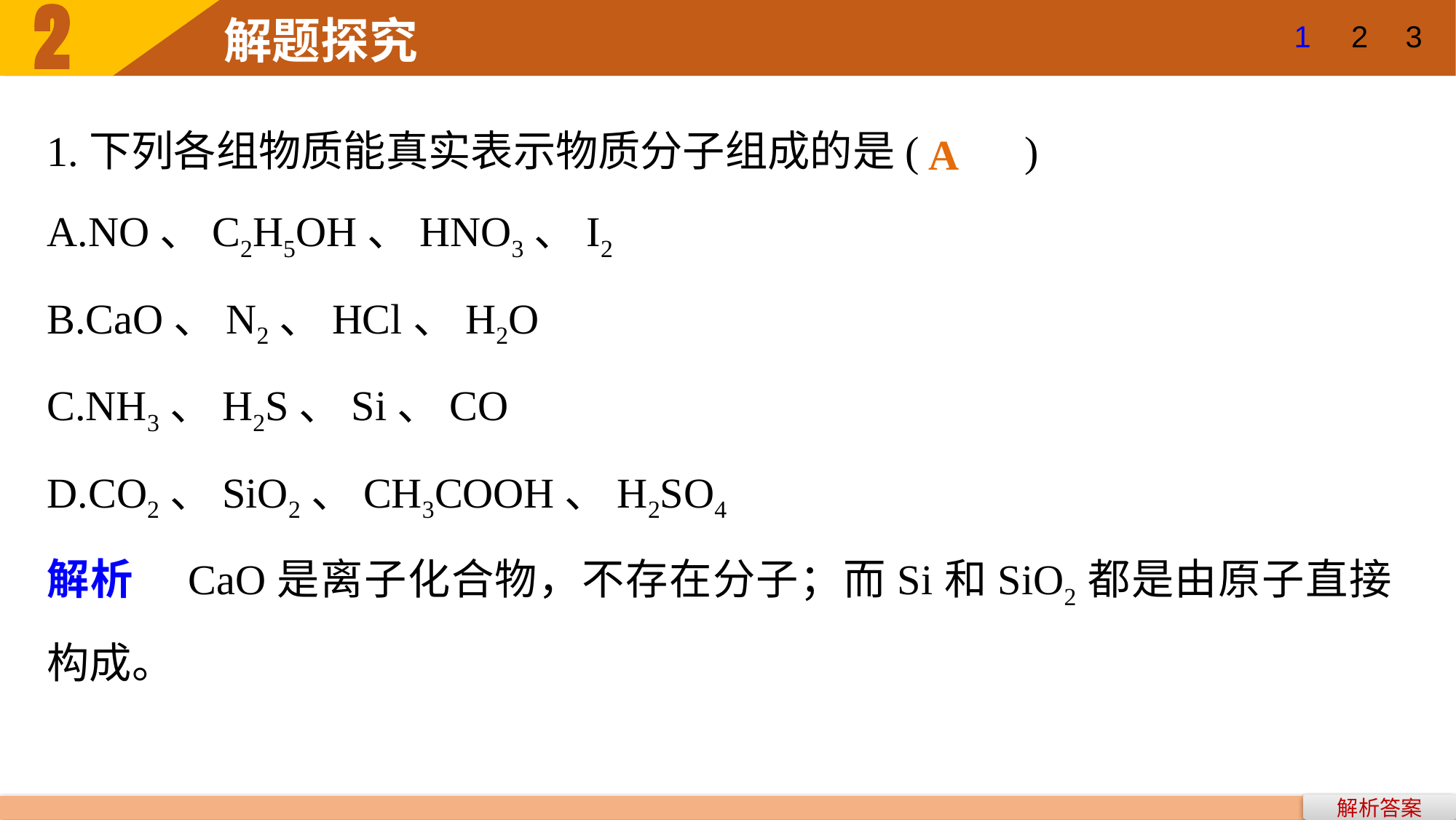

1
2
3
1.下列各组物质能真实表示物质分子组成的是(　　)
A.NO、C2H5OH、HNO3、I2
B.CaO、N2、HCl、H2O
C.NH3、H2S、Si、CO
D.CO2、SiO2、CH3COOH、H2SO4
解析　CaO是离子化合物，不存在分子；而Si和SiO2都是由原子直接构成。
A
解析答案